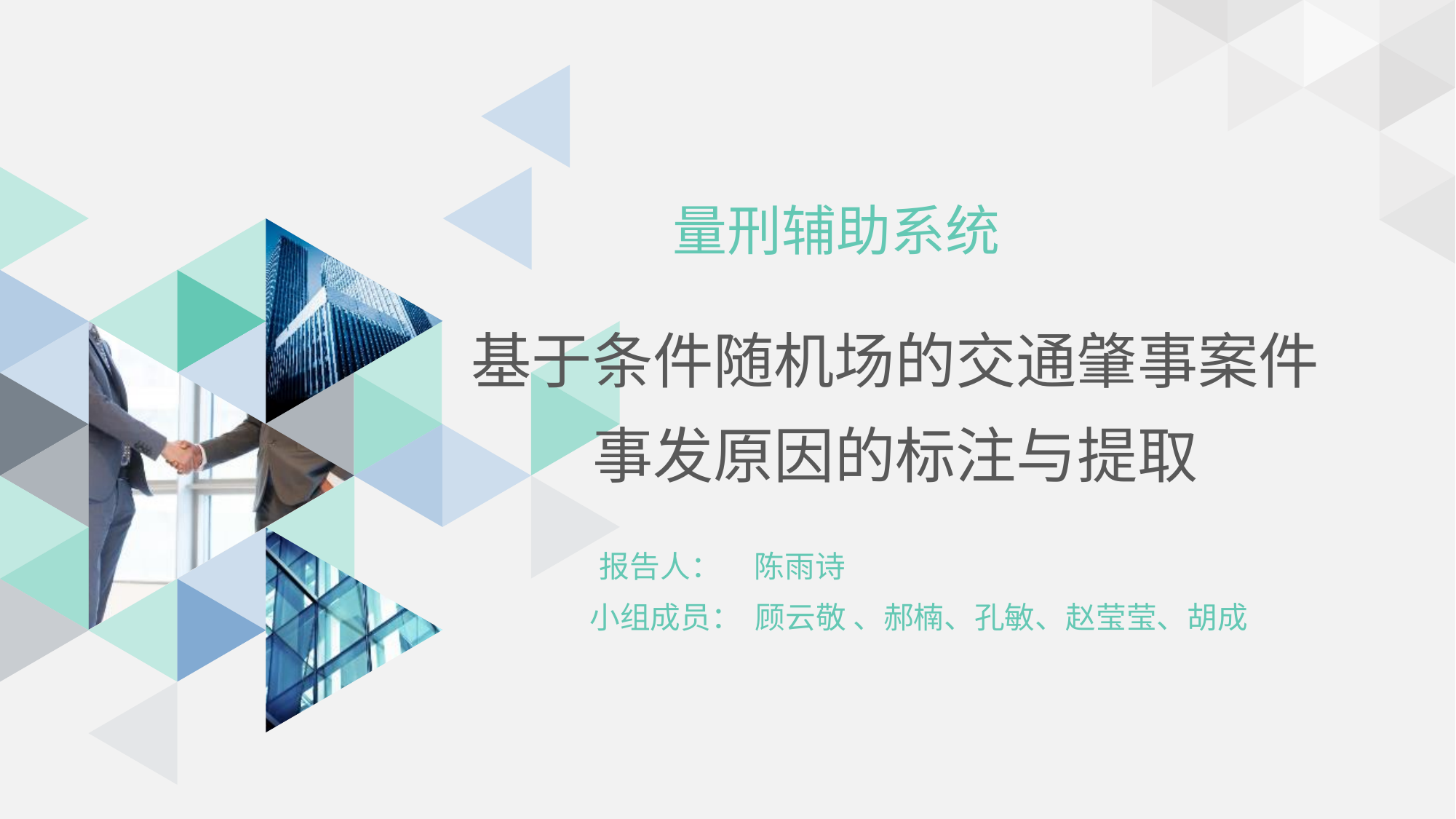

量刑辅助系统

基于条件随机场的交通肇事案件
事发原因的标注与提取

 报告人：     陈雨诗
小组成员：  顾云敬 、郝楠、孔敏、赵莹莹、胡成